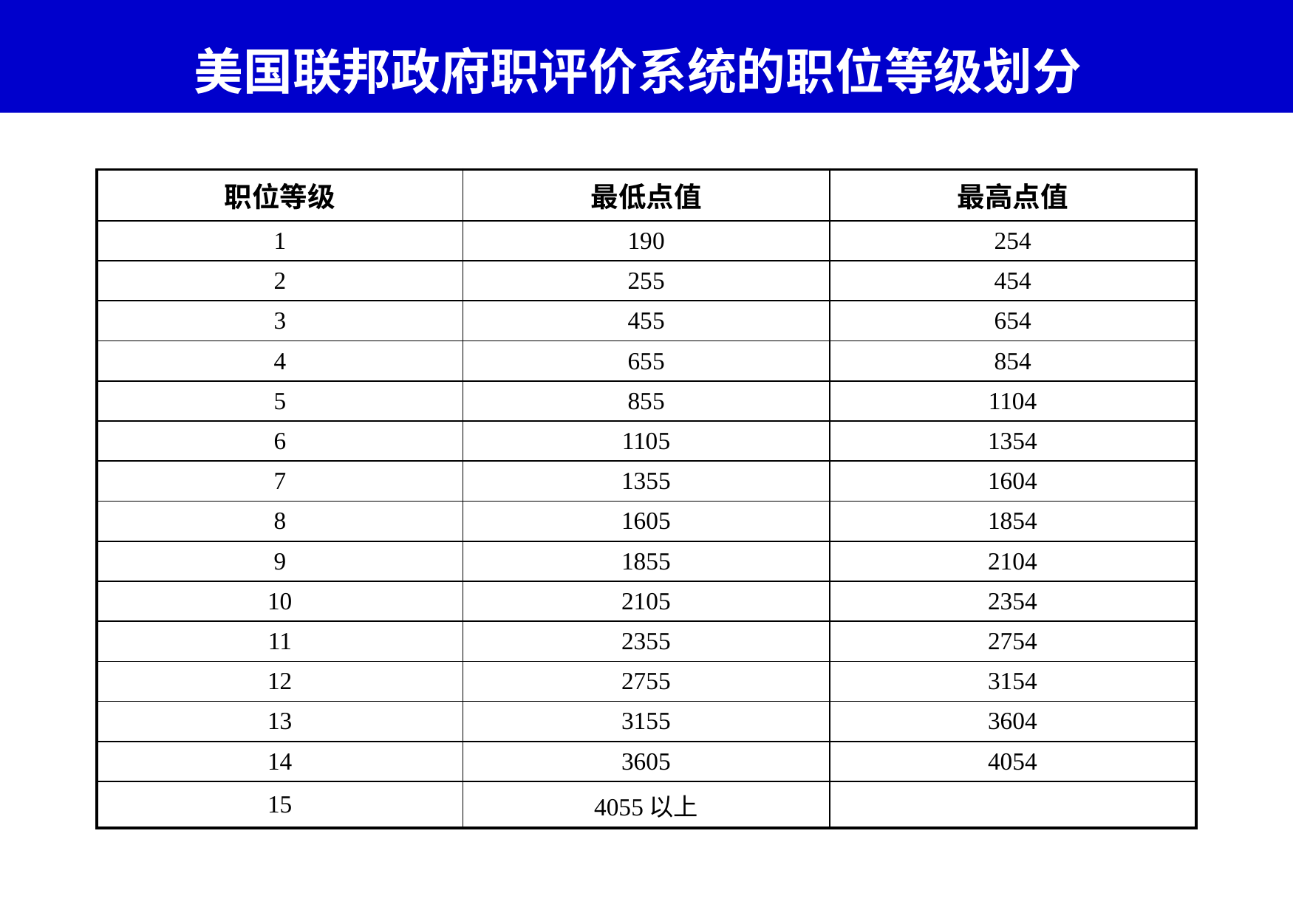

# 美国联邦政府职评价系统的职位等级划分
| 职位等级 | 最低点值 | 最高点值 |
| --- | --- | --- |
| 1 | 190 | 254 |
| 2 | 255 | 454 |
| 3 | 455 | 654 |
| 4 | 655 | 854 |
| 5 | 855 | 1104 |
| 6 | 1105 | 1354 |
| 7 | 1355 | 1604 |
| 8 | 1605 | 1854 |
| 9 | 1855 | 2104 |
| 10 | 2105 | 2354 |
| 11 | 2355 | 2754 |
| 12 | 2755 | 3154 |
| 13 | 3155 | 3604 |
| 14 | 3605 | 4054 |
| 15 | 4055以上 |  |